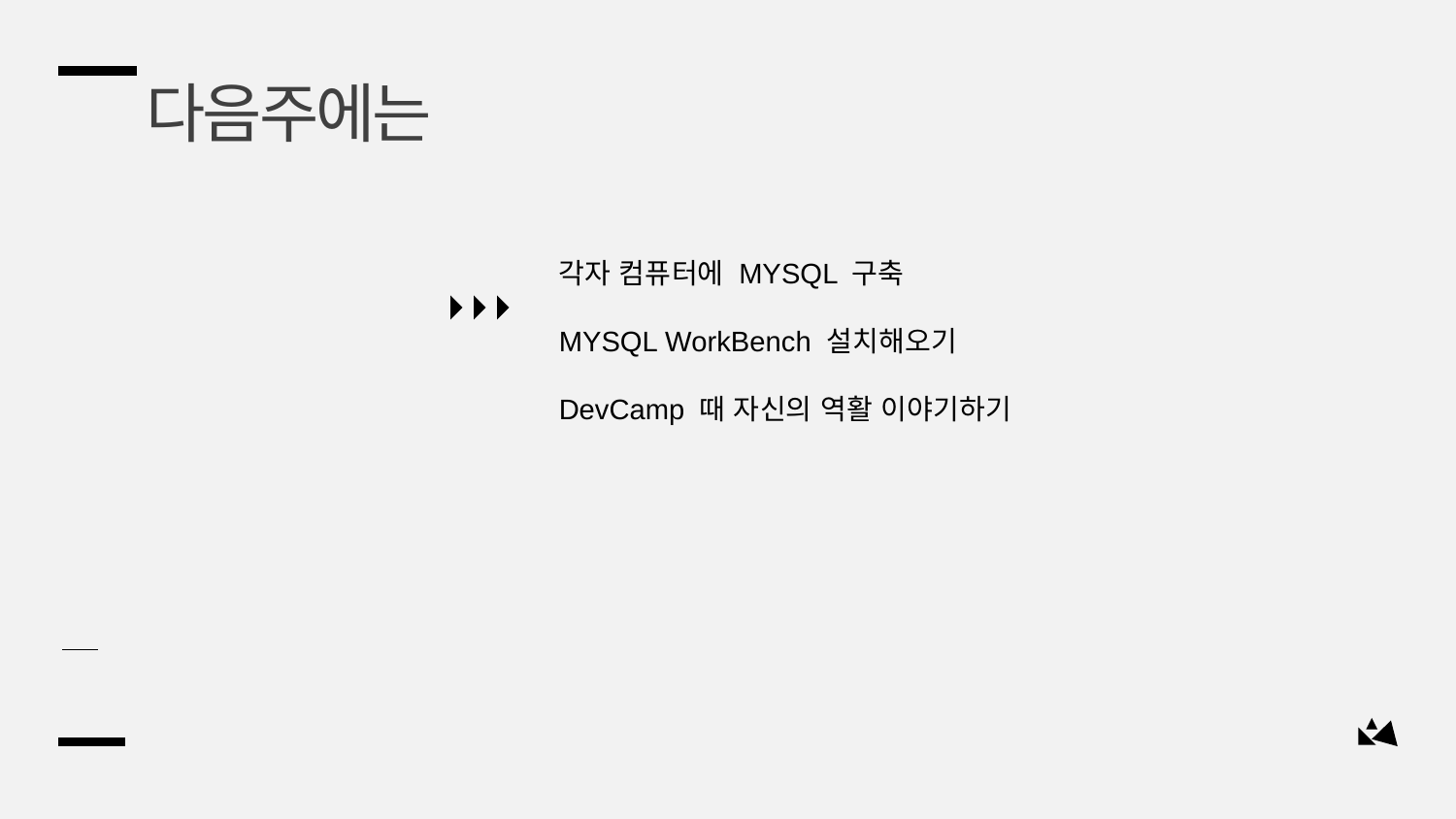

다음주에는
각자 컴퓨터에 MYSQL 구축

MYSQL WorkBench 설치해오기
DevCamp 때 자신의 역활 이야기하기